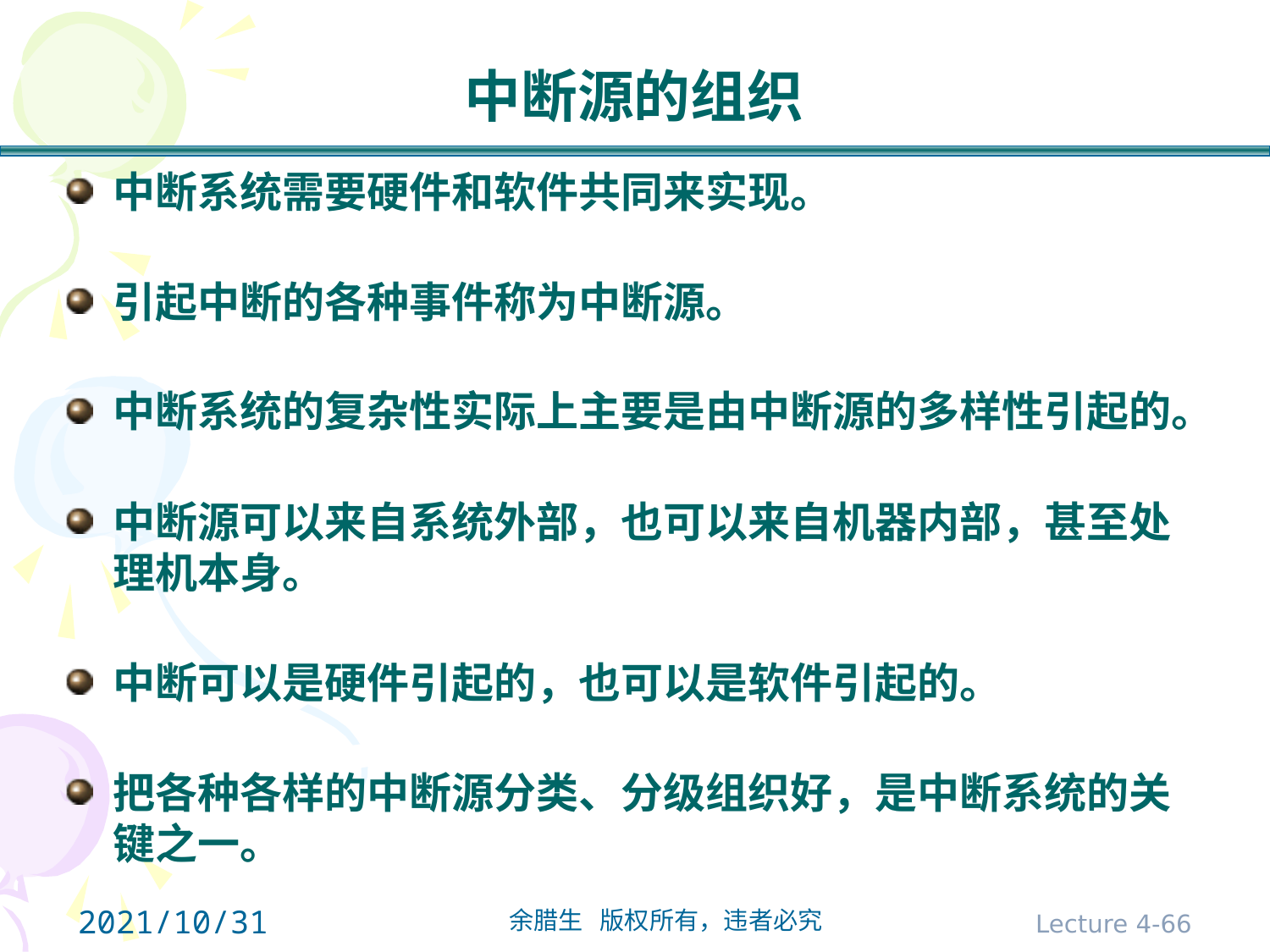

# 中断源的组织
中断系统需要硬件和软件共同来实现。

引起中断的各种事件称为中断源。

中断系统的复杂性实际上主要是由中断源的多样性引起的。

中断源可以来自系统外部，也可以来自机器内部，甚至处理机本身。

中断可以是硬件引起的，也可以是软件引起的。

把各种各样的中断源分类、分级组织好，是中断系统的关键之一。
2021/10/31
Lecture 4-66